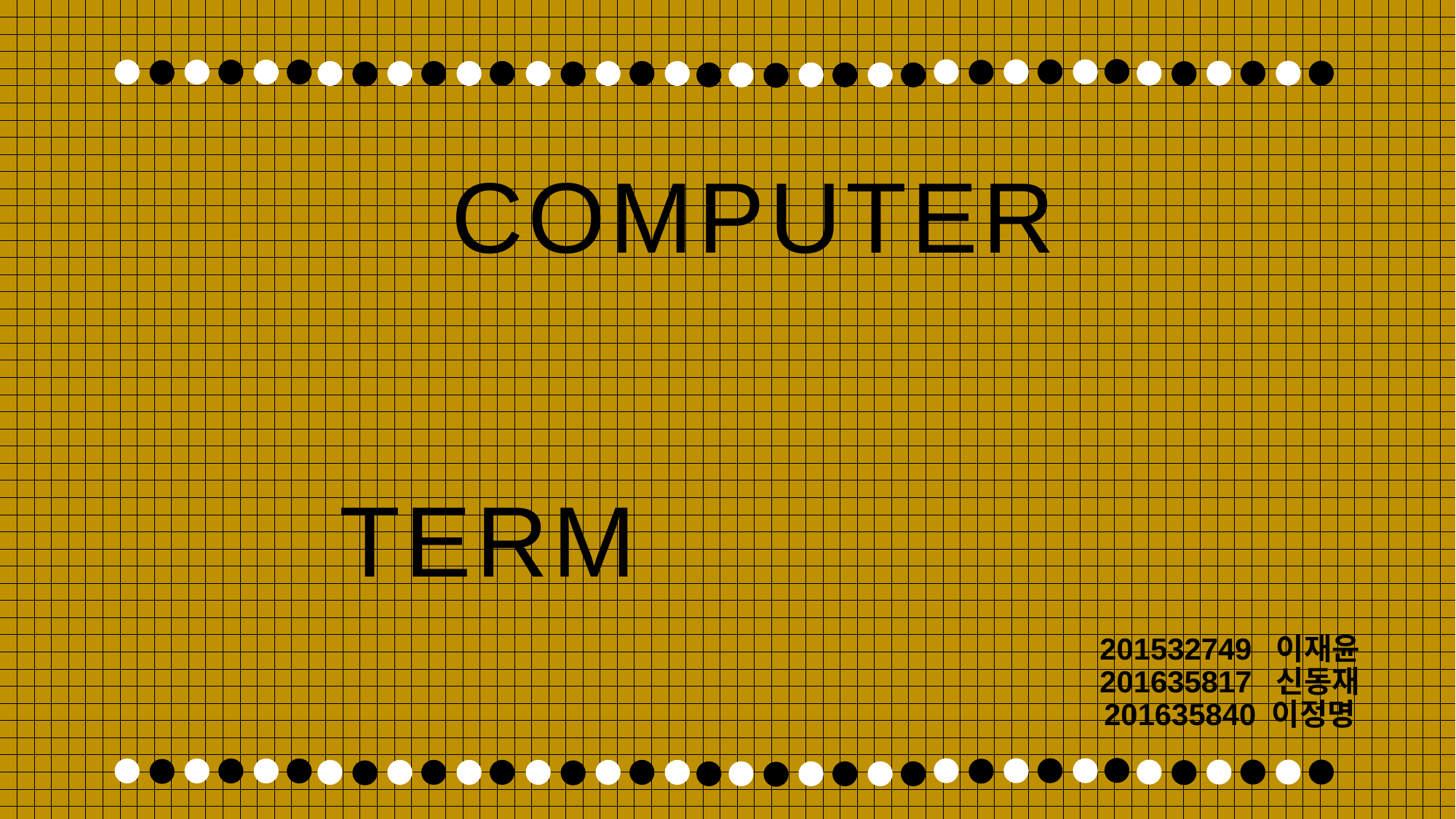

COMPUTER
NETWORK

TERM PROJECT
201532749  이재윤
201635817  신동재
201635840 이정명